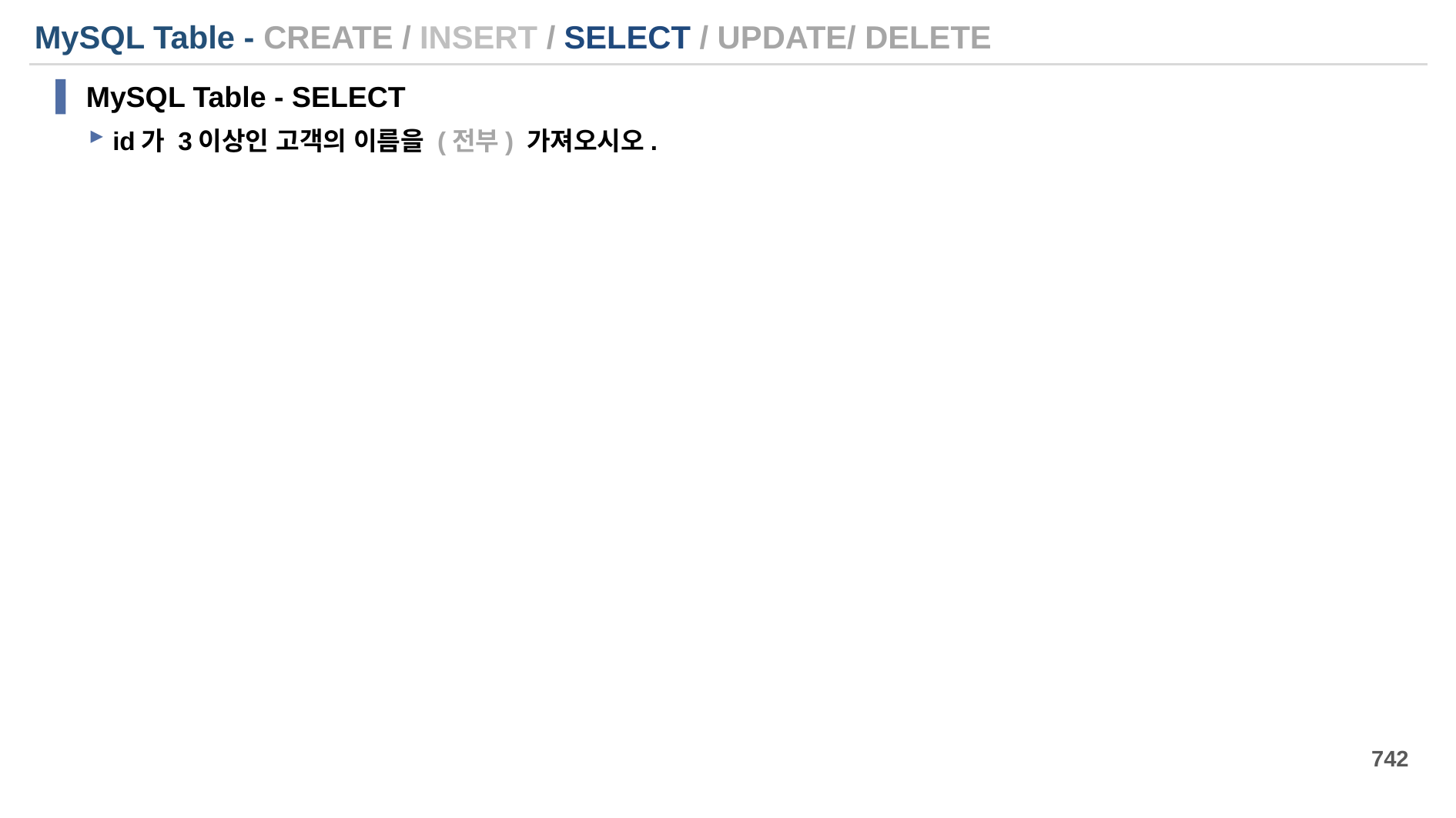

# MySQL Table - CREATE / INSERT / SELECT / UPDATE/ DELETE
MySQL Table - SELECT
id가 3이상인 고객의 이름을 (전부) 가져오시오.

742